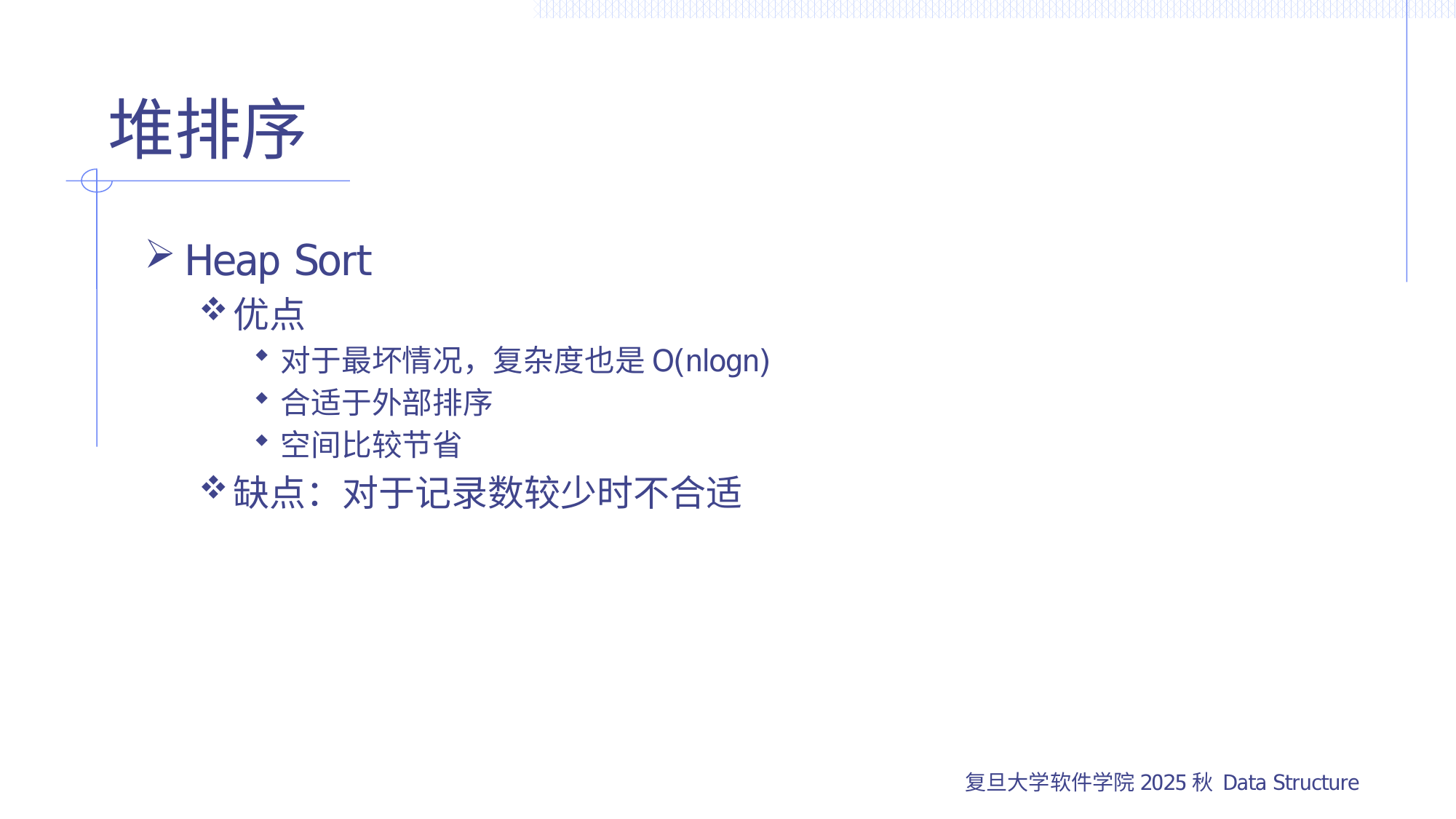

# 堆排序
Heap Sort
优点
对于最坏情况，复杂度也是O(nlogn)
合适于外部排序
空间比较节省
缺点：对于记录数较少时不合适